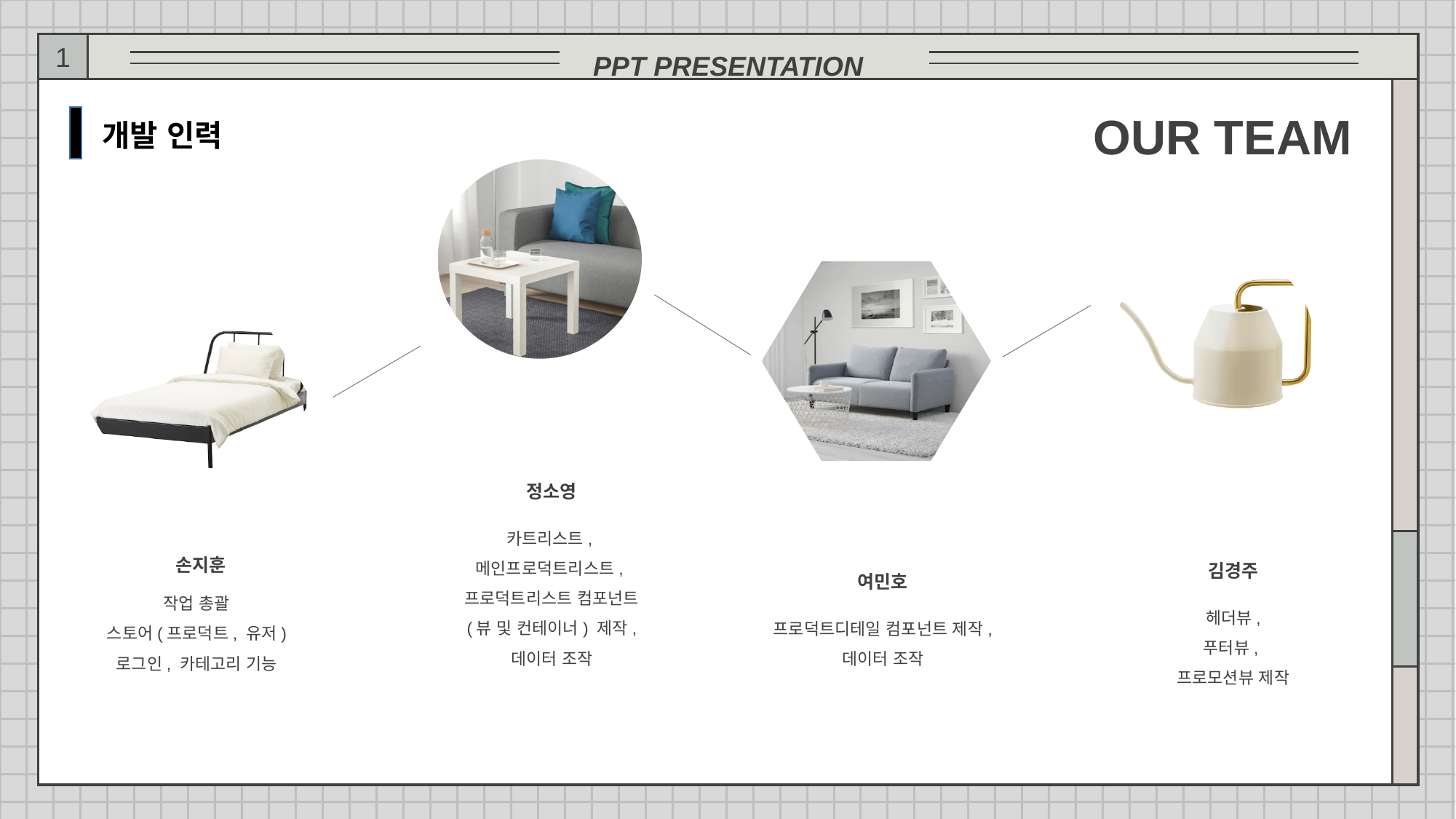

PPT PRESENTATION
1

OUR TEAM

개발 인력

정소영

카트리스트,
메인프로덕트리스트,
프로덕트리스트 컴포넌트
(뷰 및 컨테이너) 제작,
데이터 조작
 손지훈

작업 총괄
스토어(프로덕트, 유저)
로그인, 카테고리 기능

김경주

헤더뷰,
푸터뷰,
프로모션뷰 제작
여민호

프로덕트디테일 컴포넌트 제작,
데이터 조작